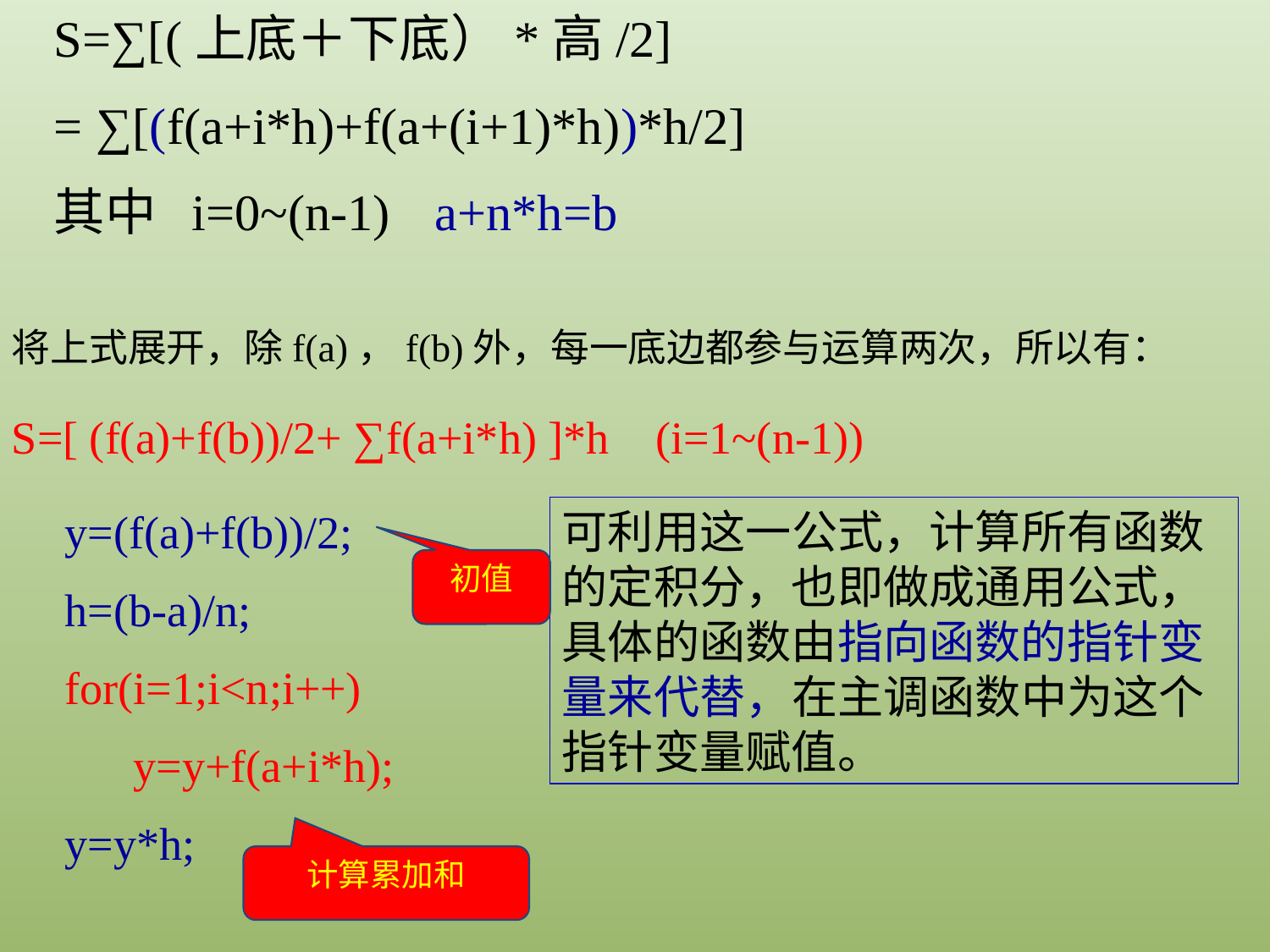

S=∑[(上底＋下底）*高/2]
= ∑[(f(a+i*h)+f(a+(i+1)*h))*h/2]
其中  i=0~(n-1)  	a+n*h=b
将上式展开，除f(a)，f(b)外，每一底边都参与运算两次，所以有：
S=[ (f(a)+f(b))/2+ ∑f(a+i*h) ]*h    (i=1~(n-1))
y=(f(a)+f(b))/2;
h=(b-a)/n;
for(i=1;i<n;i++)
      y=y+f(a+i*h);
y=y*h;
可利用这一公式，计算所有函数的定积分，也即做成通用公式，具体的函数由指向函数的指针变量来代替，在主调函数中为这个指针变量赋值。
初值
计算累加和
502